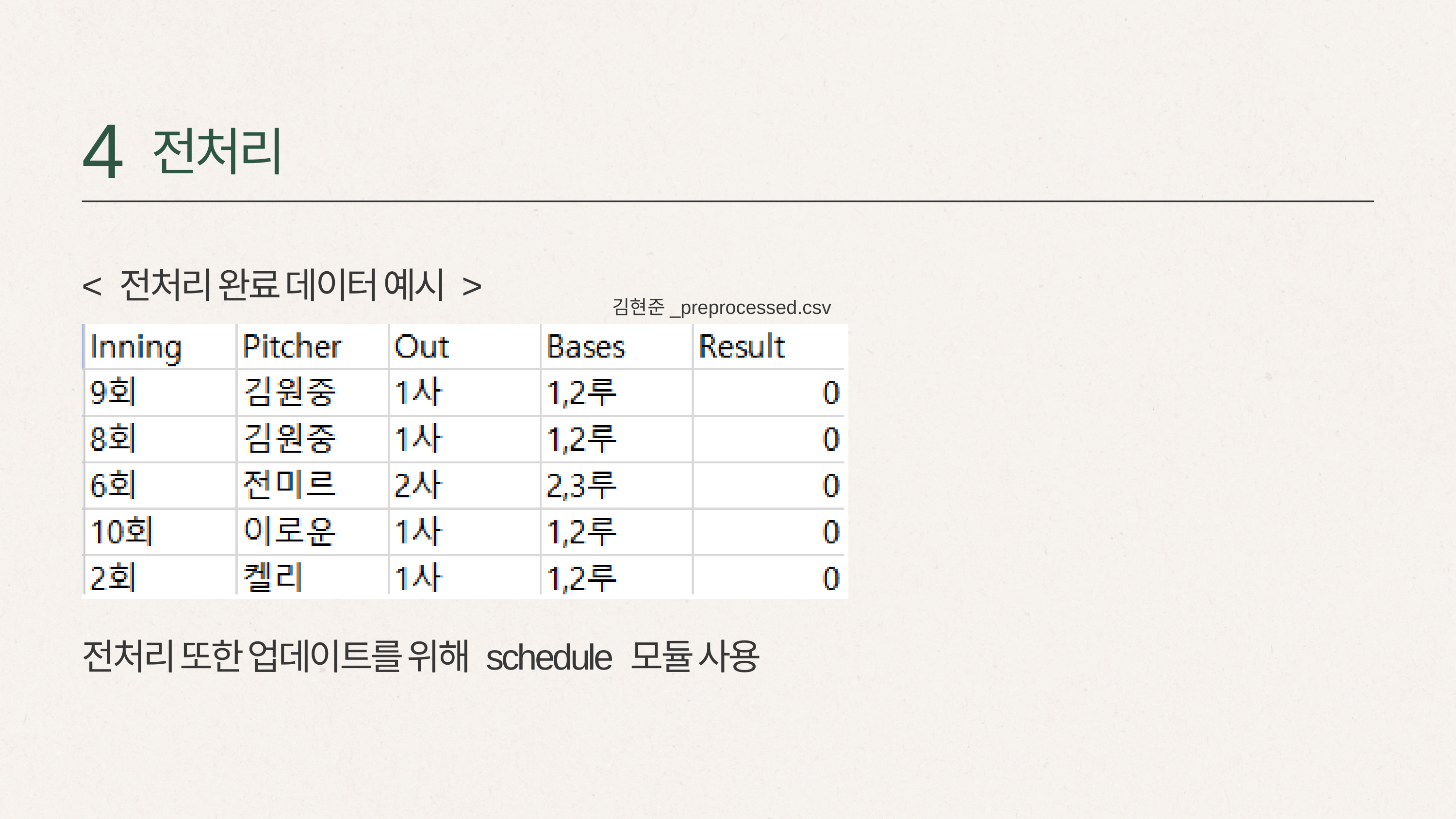

4
전처리

< 전처리 완료 데이터 예시 >
김현준_preprocessed.csv

전처리 또한 업데이트를 위해 schedule 모듈 사용